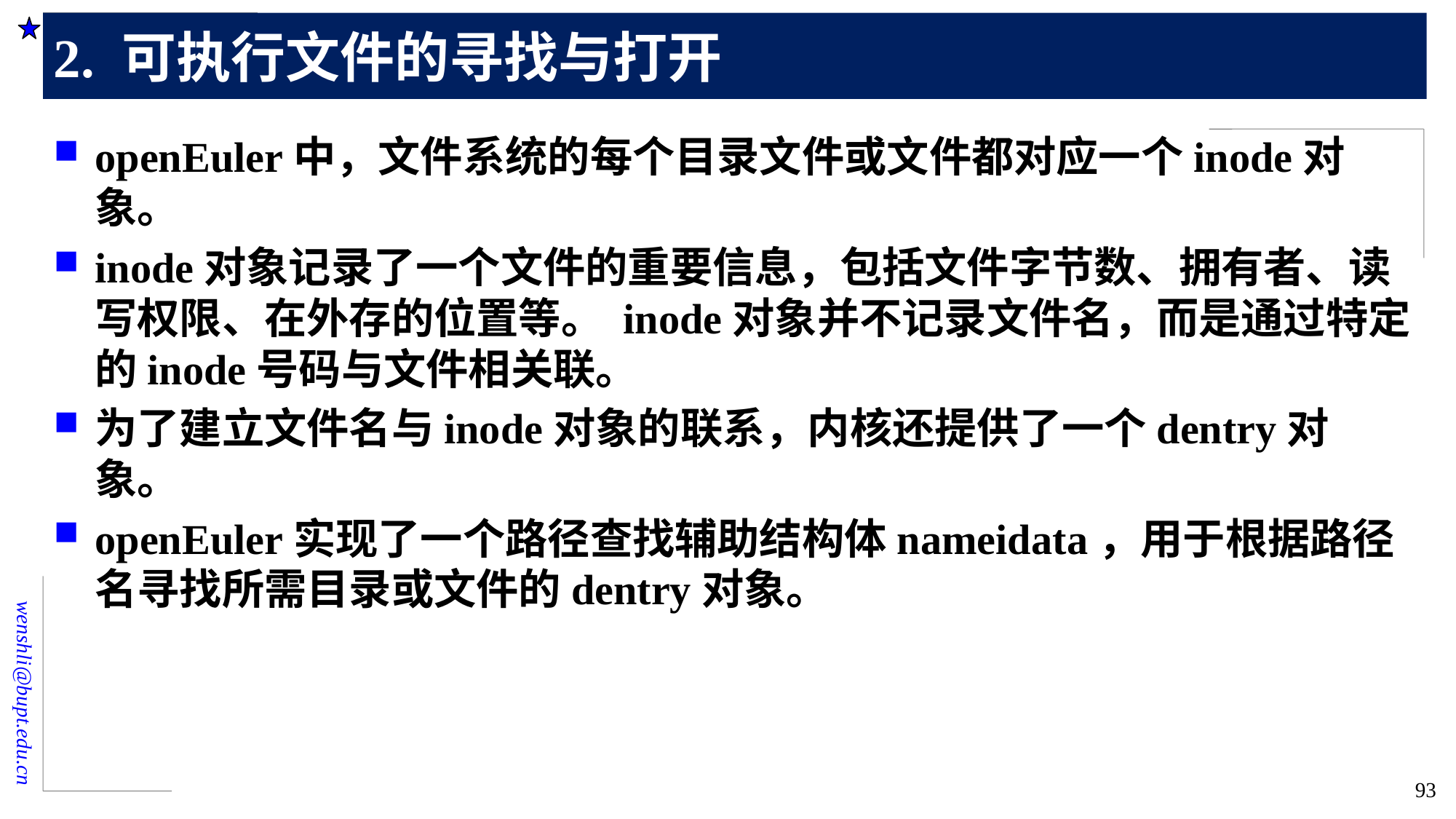

# 2. 可执行文件的寻找与打开
openEuler中，文件系统的每个目录文件或文件都对应一个inode对象。
inode对象记录了一个文件的重要信息，包括文件字节数、拥有者、读写权限、在外存的位置等。 inode对象并不记录文件名，而是通过特定的inode号码与文件相关联。
为了建立文件名与inode对象的联系，内核还提供了一个dentry对象。
openEuler实现了一个路径查找辅助结构体nameidata，用于根据路径名寻找所需目录或文件的dentry对象。
93